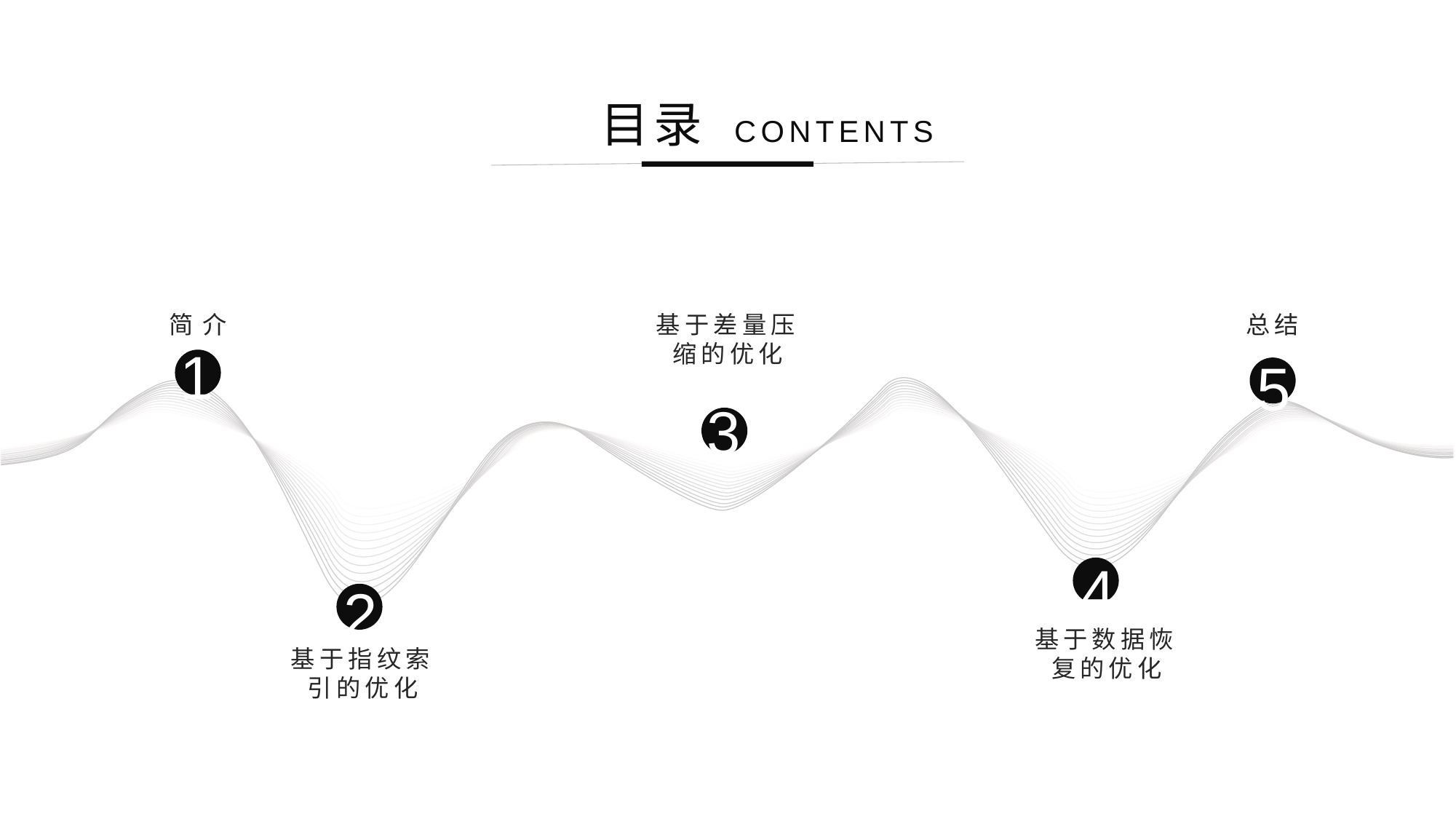

目录 CONTENTS

简介
基于差量压缩的优化
总结
1
5

3

4

2

基于数据恢复的优化
基于指纹索引的优化